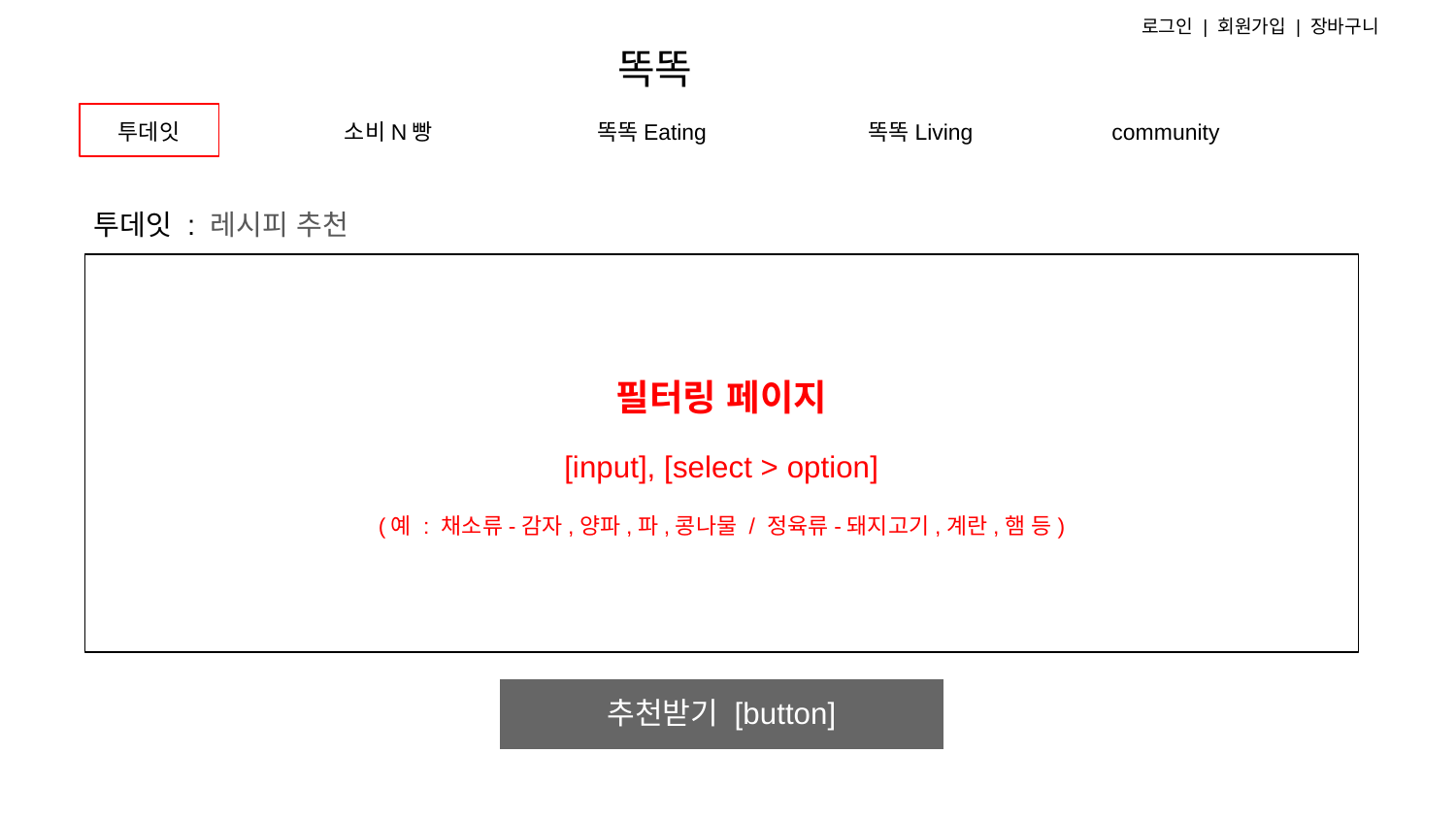

로그인 | 회원가입 | 장바구니
똑똑
투데잇
소비N빵
똑똑Eating
똑똑Living
community
# 투데잇 : 레시피 추천
필터링 페이지
[input], [select > option]
(예 : 채소류-감자,양파,파,콩나물 / 정육류-돼지고기,계란,햄 등)
추천받기 [button]